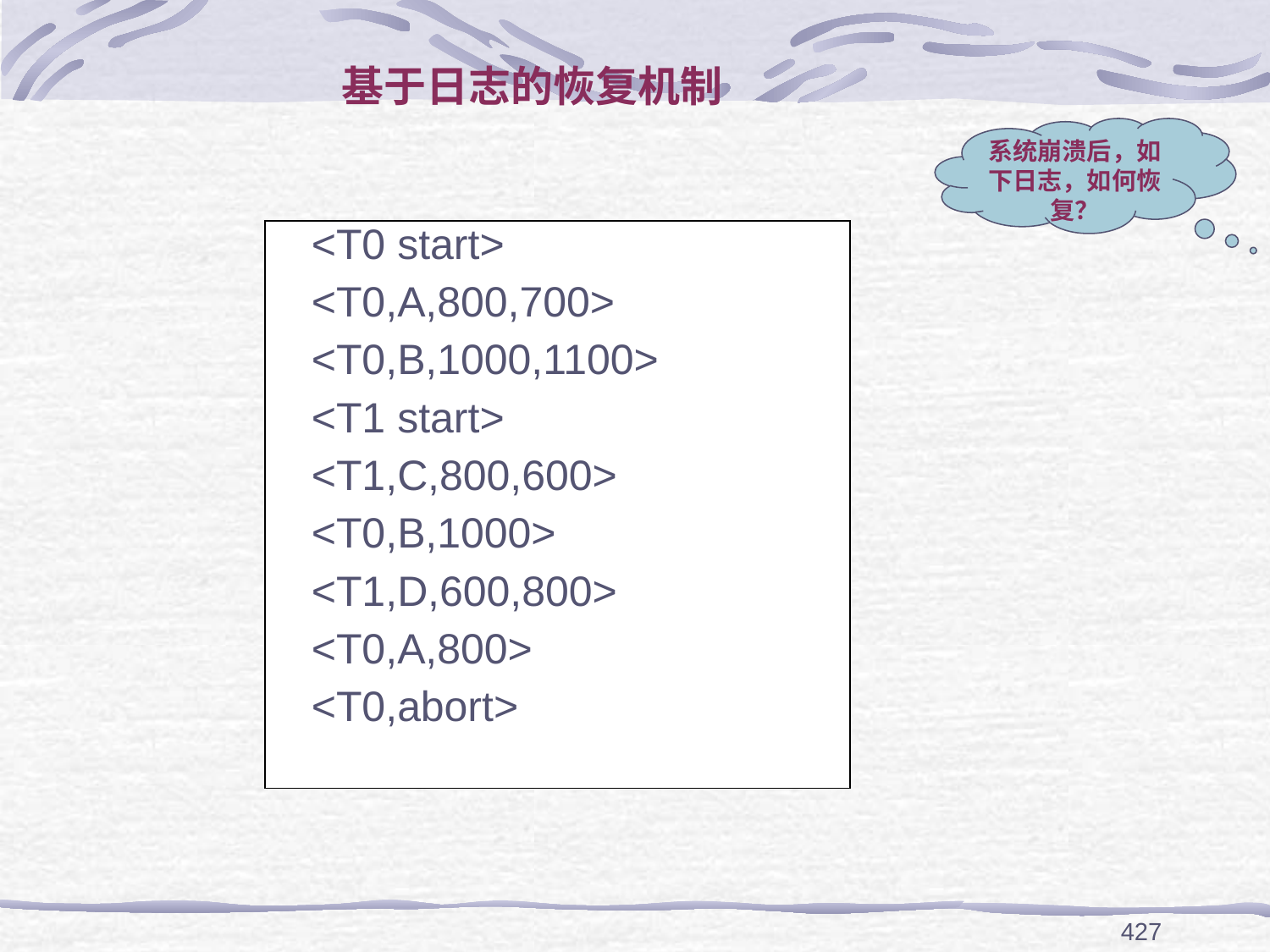

基于日志的恢复机制
系统崩溃后，如下日志，如何恢复？
| <T0 start> <T0,A,800,700> <T0,B,1000,1100> <T1 start> <T1,C,800,600> <T0,B,1000> <T1,D,600,800> <T0,A,800> <T0,abort> |
| --- |
427